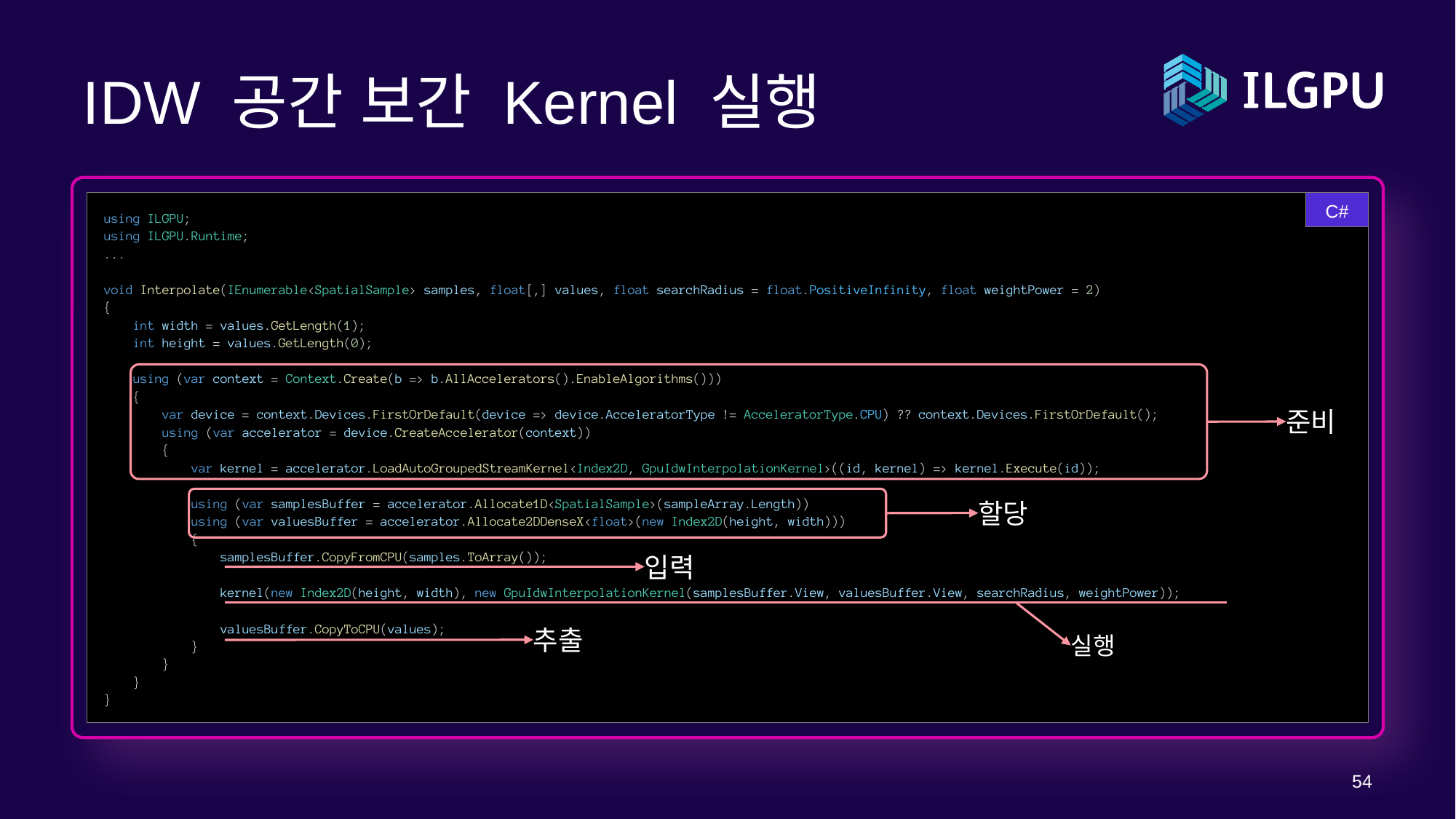

# IDW 공간 보간 Kernel 실행

using ILGPU;
using ILGPU.Runtime;
...

void Interpolate(IEnumerable<SpatialSample> samples, float[,] values, float searchRadius = float.PositiveInfinity, float weightPower = 2)
{
    int width = values.GetLength(1);
    int height = values.GetLength(0);
    using (var context = Context.Create(b => b.AllAccelerators().EnableAlgorithms()))
    {
        var device = context.Devices.FirstOrDefault(device => device.AcceleratorType != AcceleratorType.CPU) ?? context.Devices.FirstOrDefault();
        using (var accelerator = device.CreateAccelerator(context))
        {
            var kernel = accelerator.LoadAutoGroupedStreamKernel<Index2D, GpuIdwInterpolationKernel>((id, kernel) => kernel.Execute(id));

            using (var samplesBuffer = accelerator.Allocate1D<SpatialSample>(sampleArray.Length))
            using (var valuesBuffer = accelerator.Allocate2DDenseX<float>(new Index2D(height, width)))
            {
                samplesBuffer.CopyFromCPU(samples.ToArray());

                kernel(new Index2D(height, width), new GpuIdwInterpolationKernel(samplesBuffer.View, valuesBuffer.View, searchRadius, weightPower));

                valuesBuffer.CopyToCPU(values);
            }
        }
    }
}
C#

준비

할당
입력
실행
추출
54